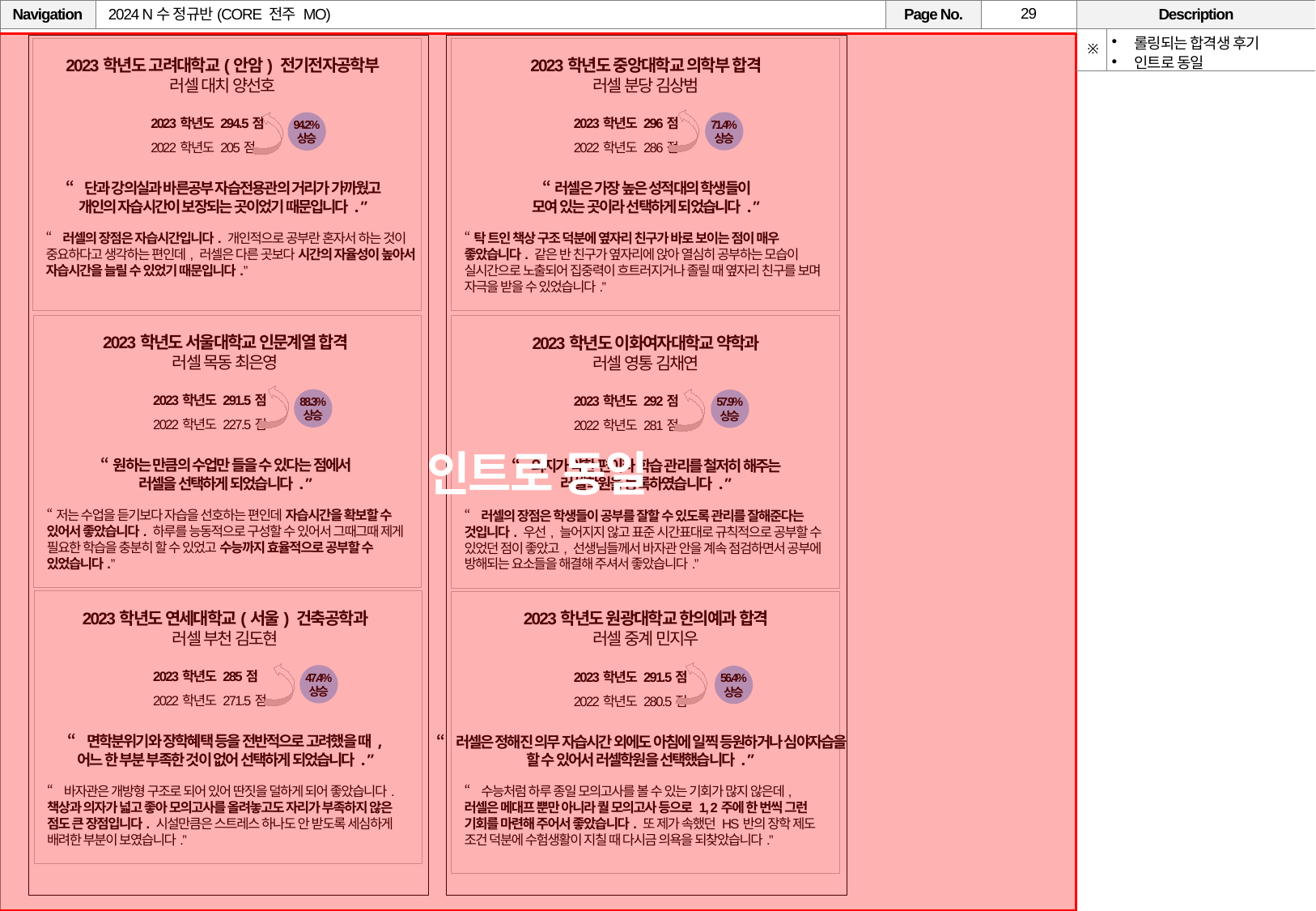

# 2024 N수 정규반(CORE 전주 MO)
| ※ | 롤링되는 합격생 후기 인트로 동일 |
| --- | --- |
인트로 동일

2023학년도 중앙대학교 의학부 합격
러셀 분당 김상범
2023학년도 고려대학교(안암) 전기전자공학부
러셀 대치 양선호
2023학년도 296점
2022학년도 286점
71.4%
상승
2023학년도 294.5점
2022학년도 205점
94.2%
상승

“러셀은 가장 높은 성적대의 학생들이
모여 있는 곳이라 선택하게 되었습니다.”
“단과 강의실과 바른공부 자습전용관의 거리가 가까웠고
개인의 자습시간이 보장되는 곳이었기 때문입니다.”
“탁 트인 책상 구조 덕분에 옆자리 친구가 바로 보이는 점이 매우 좋았습니다. 같은 반 친구가 옆자리에 앉아 열심히 공부하는 모습이 실시간으로 노출되어 집중력이 흐트러지거나 졸릴 때 옆자리 친구를 보며 자극을 받을 수 있었습니다.”
“러셀의 장점은 자습시간입니다. 개인적으로 공부란 혼자서 하는 것이 중요하다고 생각하는 편인데, 러셀은 다른 곳보다 시간의 자율성이 높아서 자습시간을 늘릴 수 있었기 때문입니다.”

2023학년도 서울대학교 인문계열 합격
러셀 목동 최은영
2023학년도 이화여자대학교 약학과
러셀 영통 김채연
2023학년도 291.5점
2022학년도 227.5점
88.3%
상승
2023학년도 292점
2022학년도 281점
57.9%
상승

“원하는 만큼의 수업만 들을 수 있다는 점에서
러셀을 선택하게 되었습니다.”
“의지가 약한 편이라 학습 관리를 철저히 해주는
러셀학원을 등록하였습니다.”
“저는 수업을 듣기보다 자습을 선호하는 편인데 자습시간을 확보할 수 있어서 좋았습니다. 하루를 능동적으로 구성할 수 있어서 그때그때 제게 필요한 학습을 충분히 할 수 있었고 수능까지 효율적으로 공부할 수 있었습니다.”
“러셀의 장점은 학생들이 공부를 잘할 수 있도록 관리를 잘해준다는 것입니다. 우선, 늘어지지 않고 표준 시간표대로 규칙적으로 공부할 수 있었던 점이 좋았고, 선생님들께서 바자관 안을 계속 점검하면서 공부에 방해되는 요소들을 해결해 주셔서 좋았습니다.”

2023학년도 연세대학교(서울) 건축공학과
러셀 부천 김도현
2023학년도 원광대학교 한의예과 합격
러셀 중계 민지우
2023학년도 285점
2022학년도 271.5점
47.4%
상승
2023학년도 291.5점
2022학년도 280.5점
56.4%
상승

“면학분위기와 장학혜택 등을 전반적으로 고려했을 때,
어느 한 부분 부족한 것이 없어 선택하게 되었습니다.”
“러셀은 정해진 의무 자습시간 외에도 아침에 일찍 등원하거나 심야자습을 할 수 있어서 러셀학원을 선택했습니다.”
“바자관은 개방형 구조로 되어 있어 딴짓을 덜하게 되어 좋았습니다. 책상과 의자가 넓고 좋아 모의고사를 올려놓고도 자리가 부족하지 않은 점도 큰 장점입니다. 시설만큼은 스트레스 하나도 안 받도록 세심하게 배려한 부분이 보였습니다.”
“수능처럼 하루 종일 모의고사를 볼 수 있는 기회가 많지 않은데, 러셀은 메대프 뿐만 아니라 퀄 모의고사 등으로 1, 2주에 한 번씩 그런 기회를 마련해 주어서 좋았습니다. 또 제가 속했던 HS반의 장학 제도 조건 덕분에 수험생활이 지칠 때 다시금 의욕을 되찾았습니다.”